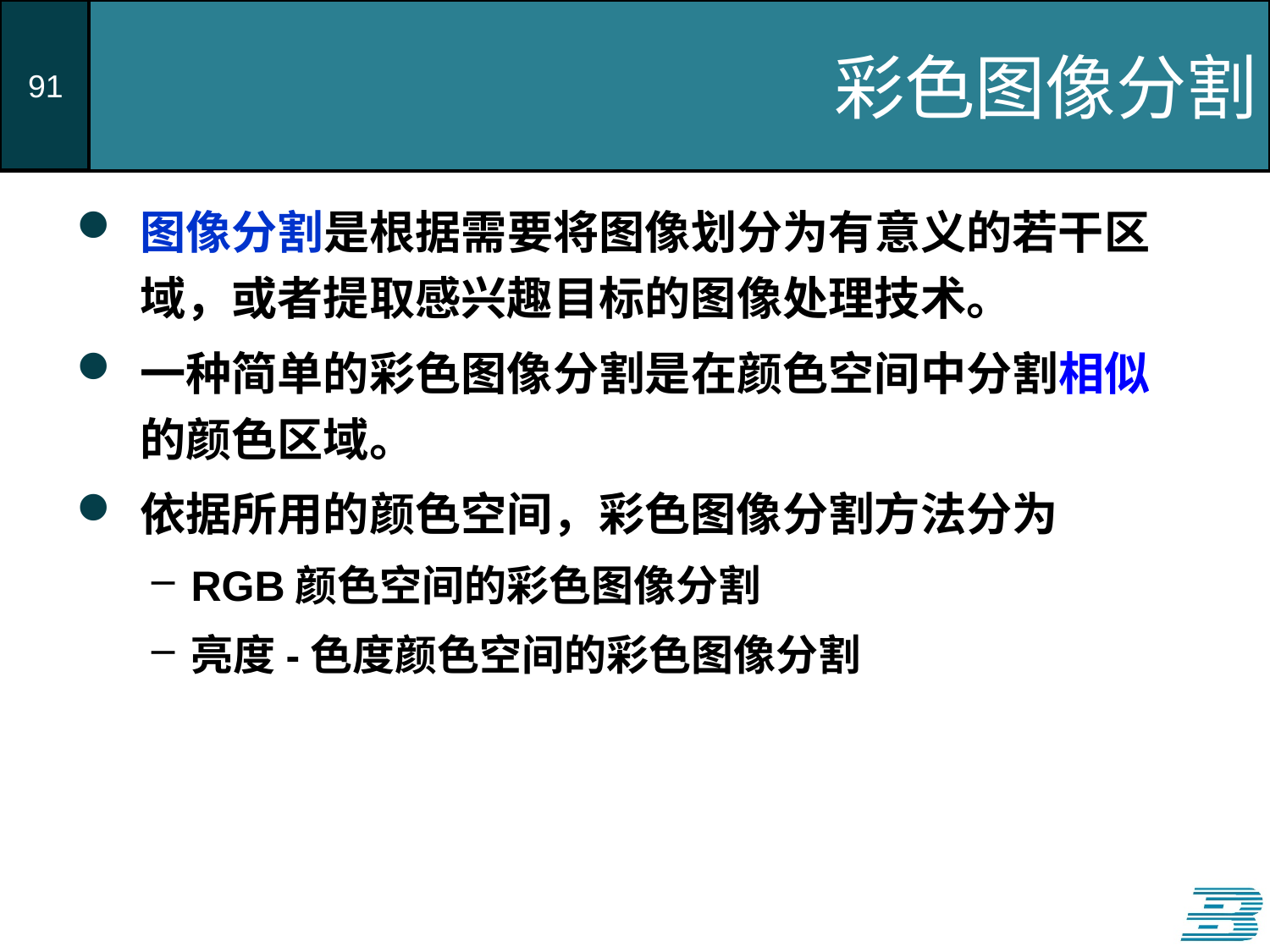

# 彩色图像分割
图像分割是根据需要将图像划分为有意义的若干区域，或者提取感兴趣目标的图像处理技术。
一种简单的彩色图像分割是在颜色空间中分割相似的颜色区域。
依据所用的颜色空间，彩色图像分割方法分为
RGB颜色空间的彩色图像分割
亮度-色度颜色空间的彩色图像分割